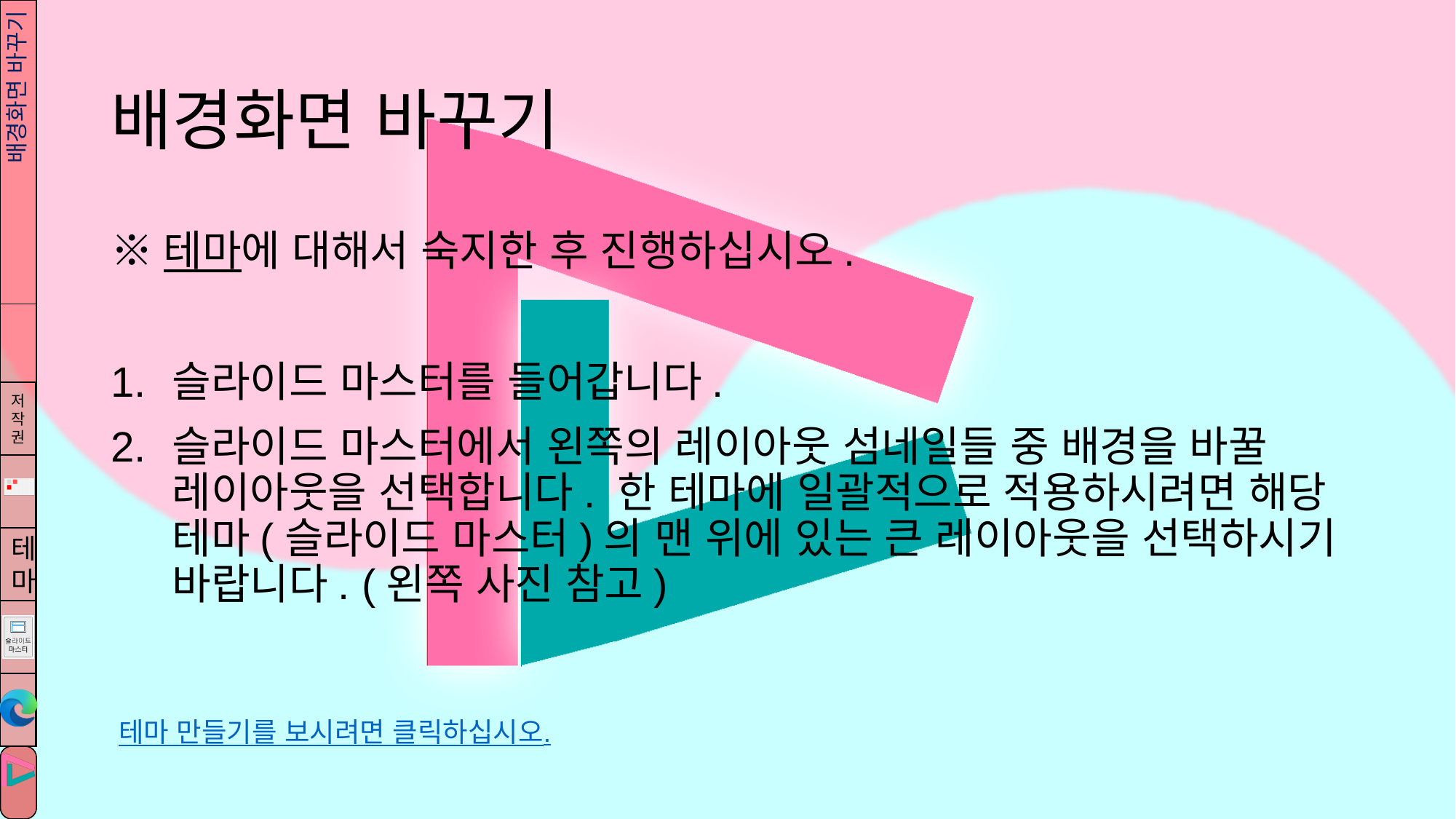

# 배경화면 바꾸기
배경화면 바꾸기
※테마에 대해서 숙지한 후 진행하십시오.

슬라이드 마스터를 들어갑니다.
슬라이드 마스터에서 왼쪽의 레이아웃 섬네일들 중 배경을 바꿀 레이아웃을 선택합니다. 한 테마에 일괄적으로 적용하시려면 해당 테마(슬라이드 마스터)의 맨 위에 있는 큰 레이아웃을 선택하시기 바랍니다. (왼쪽 사진 참고)

테마 만들기를 보시려면 클릭하십시오.